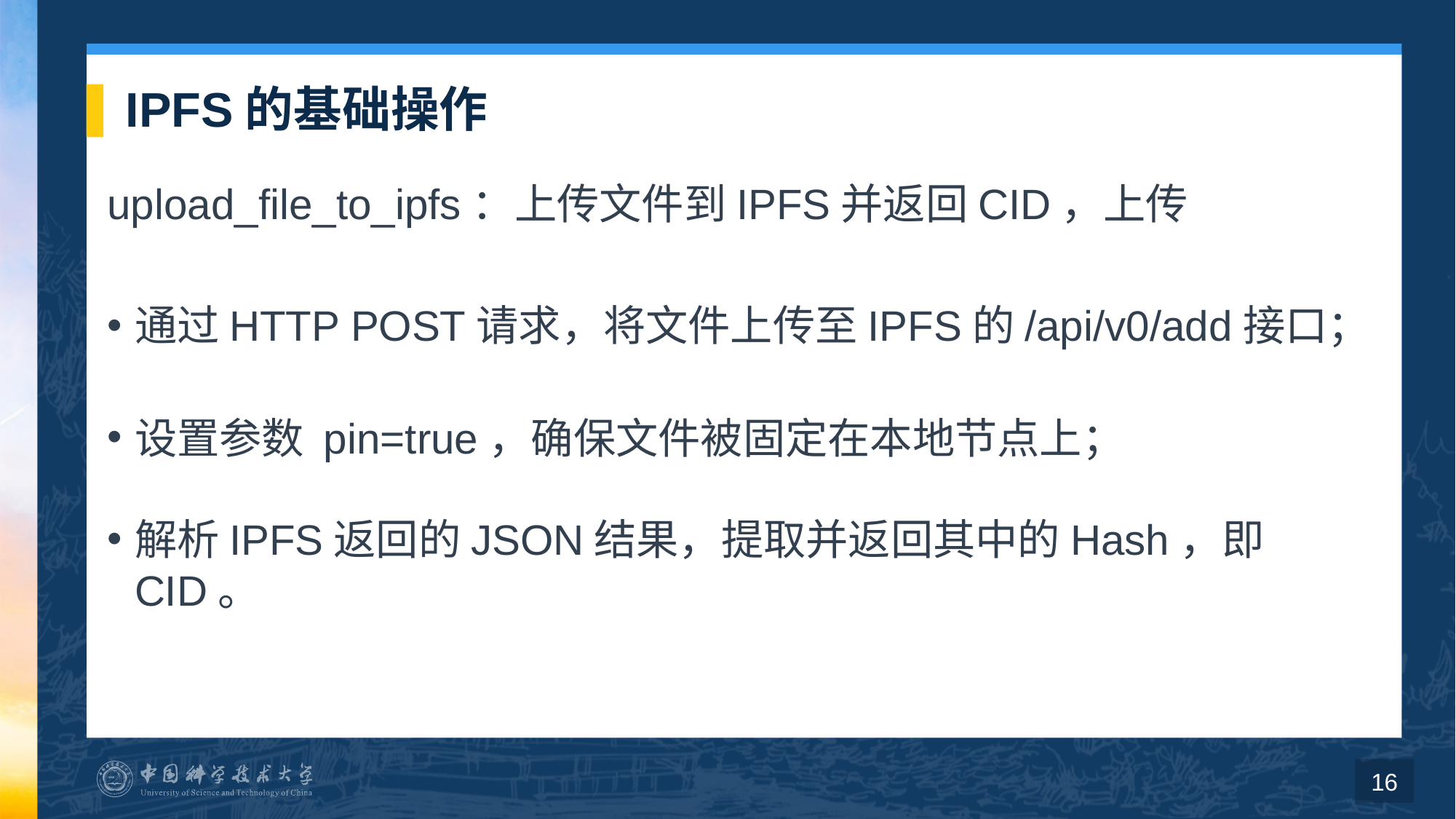

# IPFS的基础操作
upload_file_to_ipfs：上传文件到IPFS并返回CID，上传

通过HTTP POST请求，将文件上传至IPFS的/api/v0/add接口；

设置参数 pin=true，确保文件被固定在本地节点上；

解析IPFS返回的JSON结果，提取并返回其中的Hash，即CID。

16